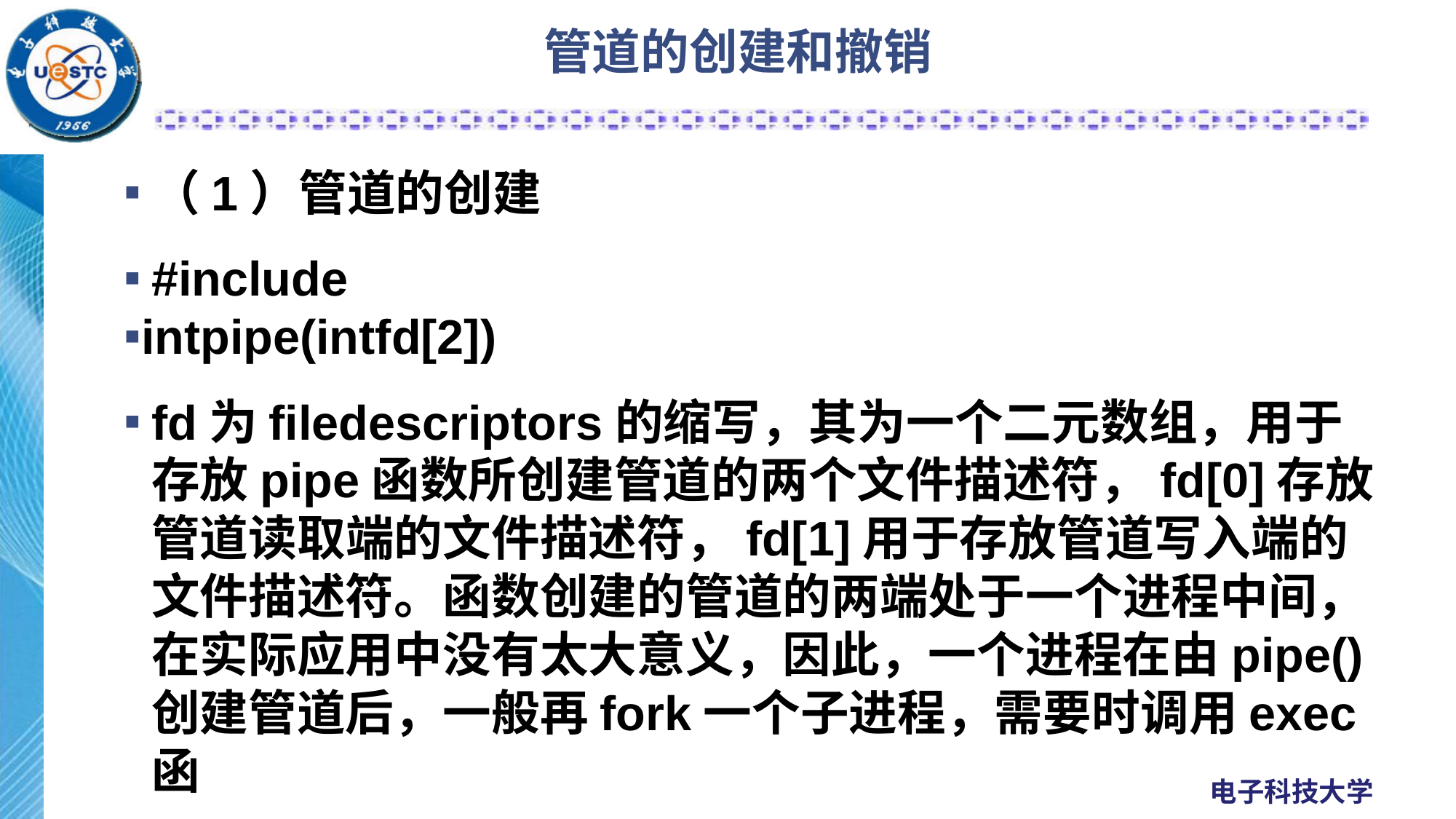

# 管道的创建和撤销
（1）管道的创建
#include
intpipe(intfd[2])
fd为filedescriptors的缩写，其为一个二元数组，用于存放pipe函数所创建管道的两个文件描述符，fd[0]存放管道读取端的文件描述符，fd[1]用于存放管道写入端的文件描述符。函数创建的管道的两端处于一个进程中间，在实际应用中没有太大意义，因此，一个进程在由pipe()创建管道后，一般再fork一个子进程，需要时调用exec函